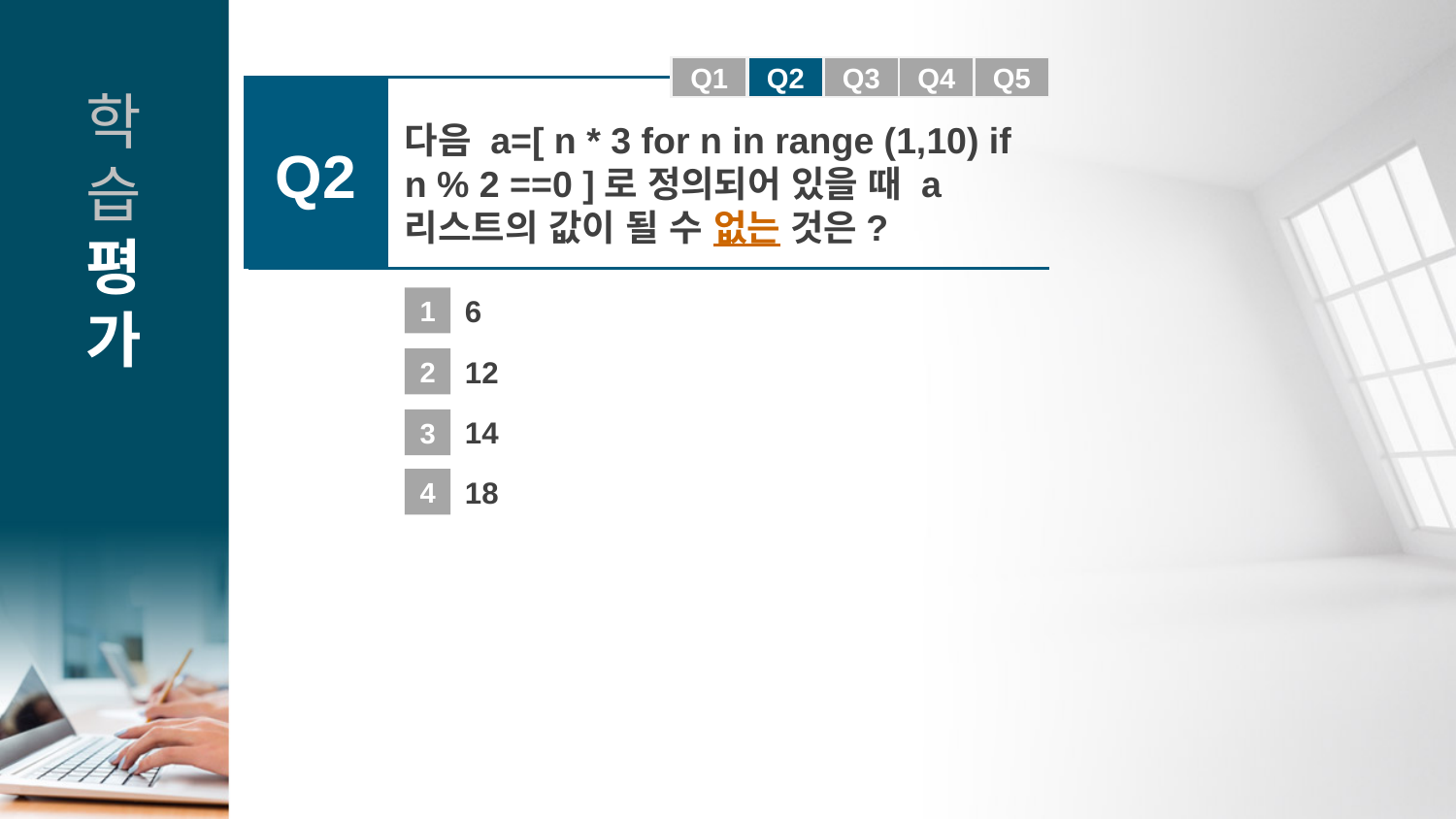

Q1
Q1
Q2
Q3
Q4
Q5
Q2
다음 a=[ n * 3 for n in range (1,10) if n % 2 ==0 ]로 정의되어 있을 때 a리스트의 값이 될 수 없는 것은?
1
6
2
12
14
3
4
18